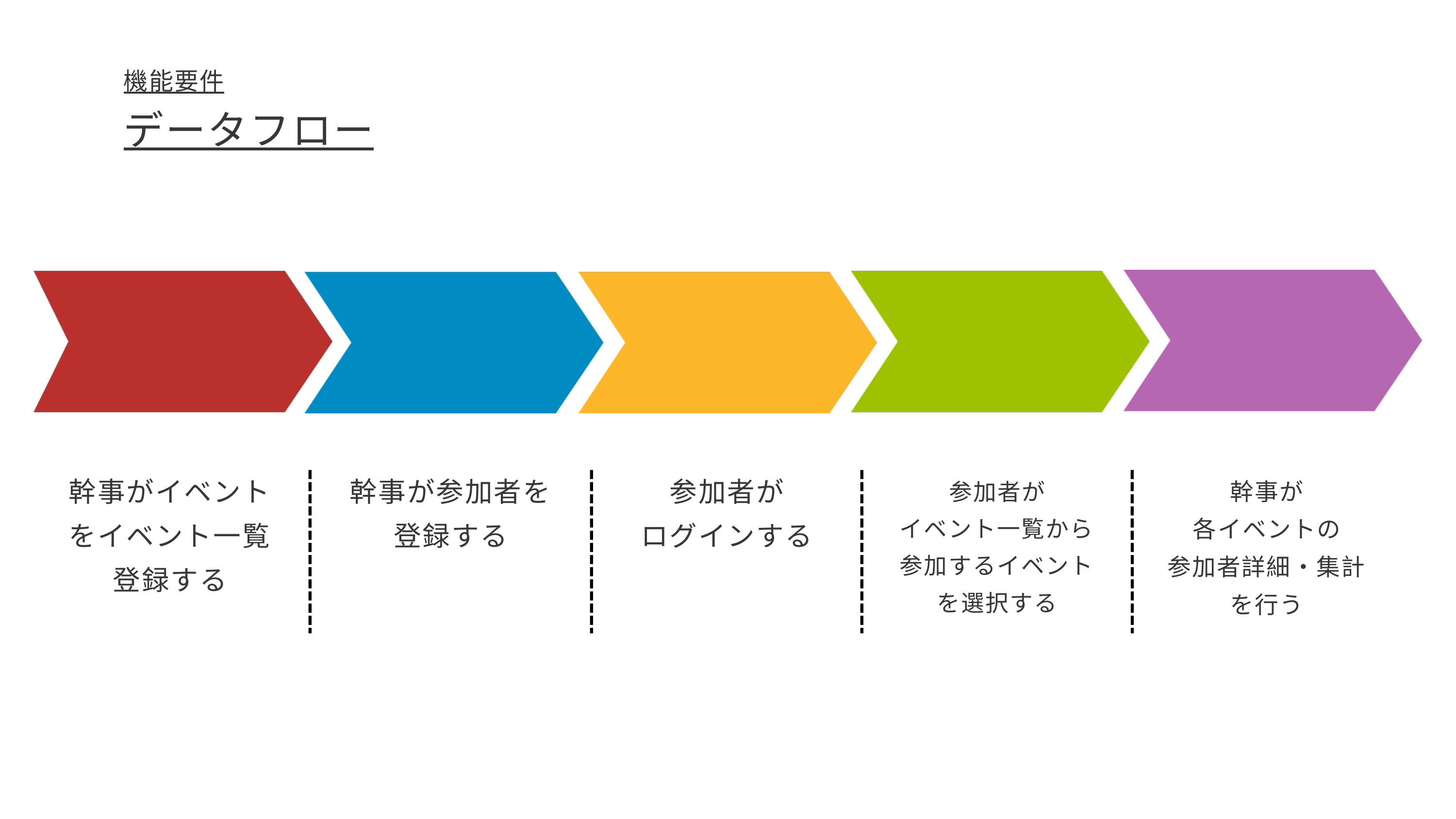

機能要件
データフロー

幹事がイベントをイベント一覧登録する
幹事が参加者を登録する
参加者が
ログインする
幹事が
各イベントの
参加者詳細・集計を行う
参加者が
イベント一覧から参加するイベントを選択する